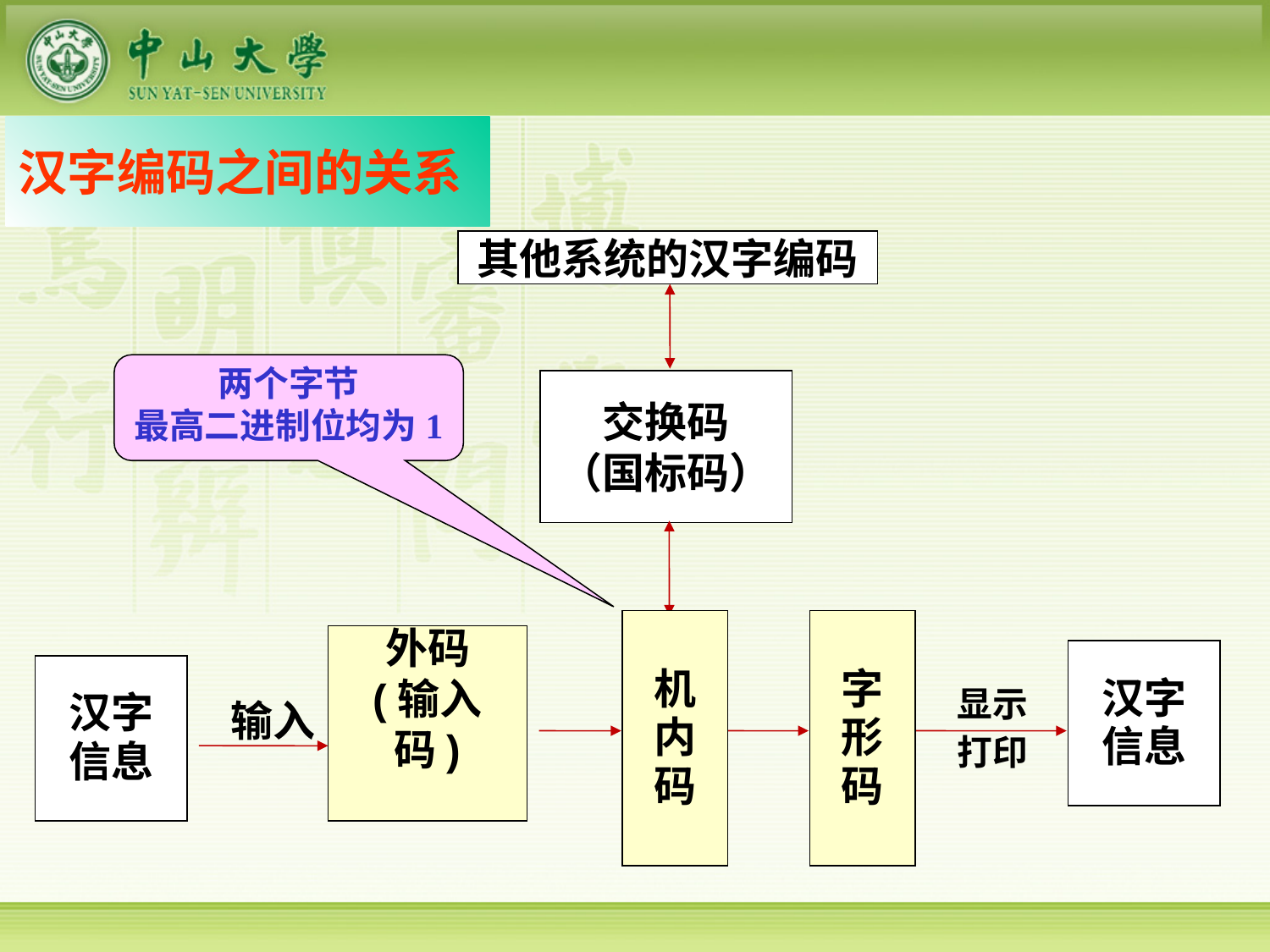

# 汉字编码之间的关系

其他系统的汉字编码

两个字节
最高二进制位均为1
交换码
（国标码）

机内
码
字形
码
外码
(输入码)

显示
打印
汉字
信息
汉字
信息
输入

80